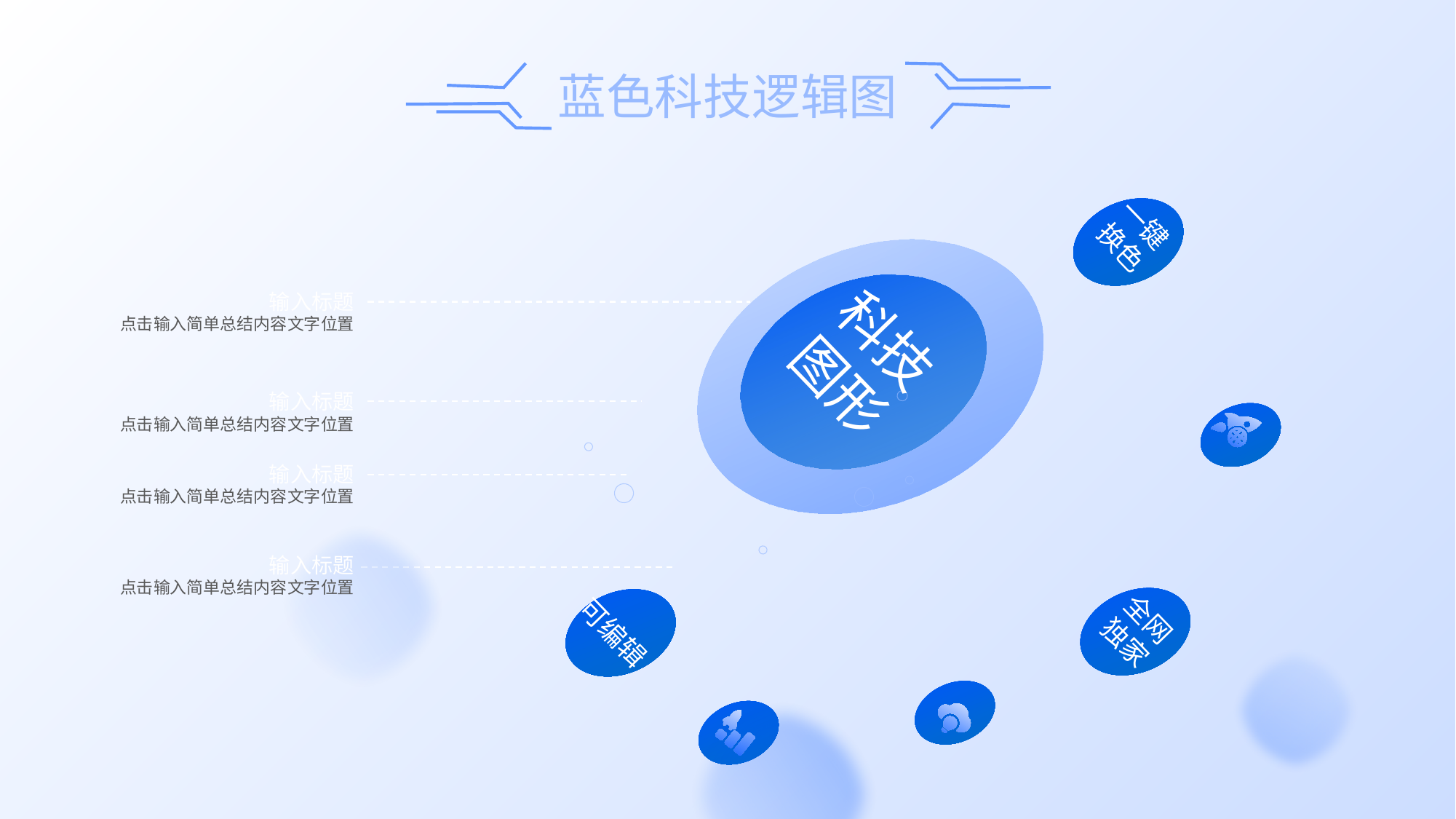

一键
换色

输入标题
点击输入简单总结内容文字位置
科技
图形
输入标题
点击输入简单总结内容文字位置

输入标题
点击输入简单总结内容文字位置

输入标题
点击输入简单总结内容文字位置

全网
独家
可编辑